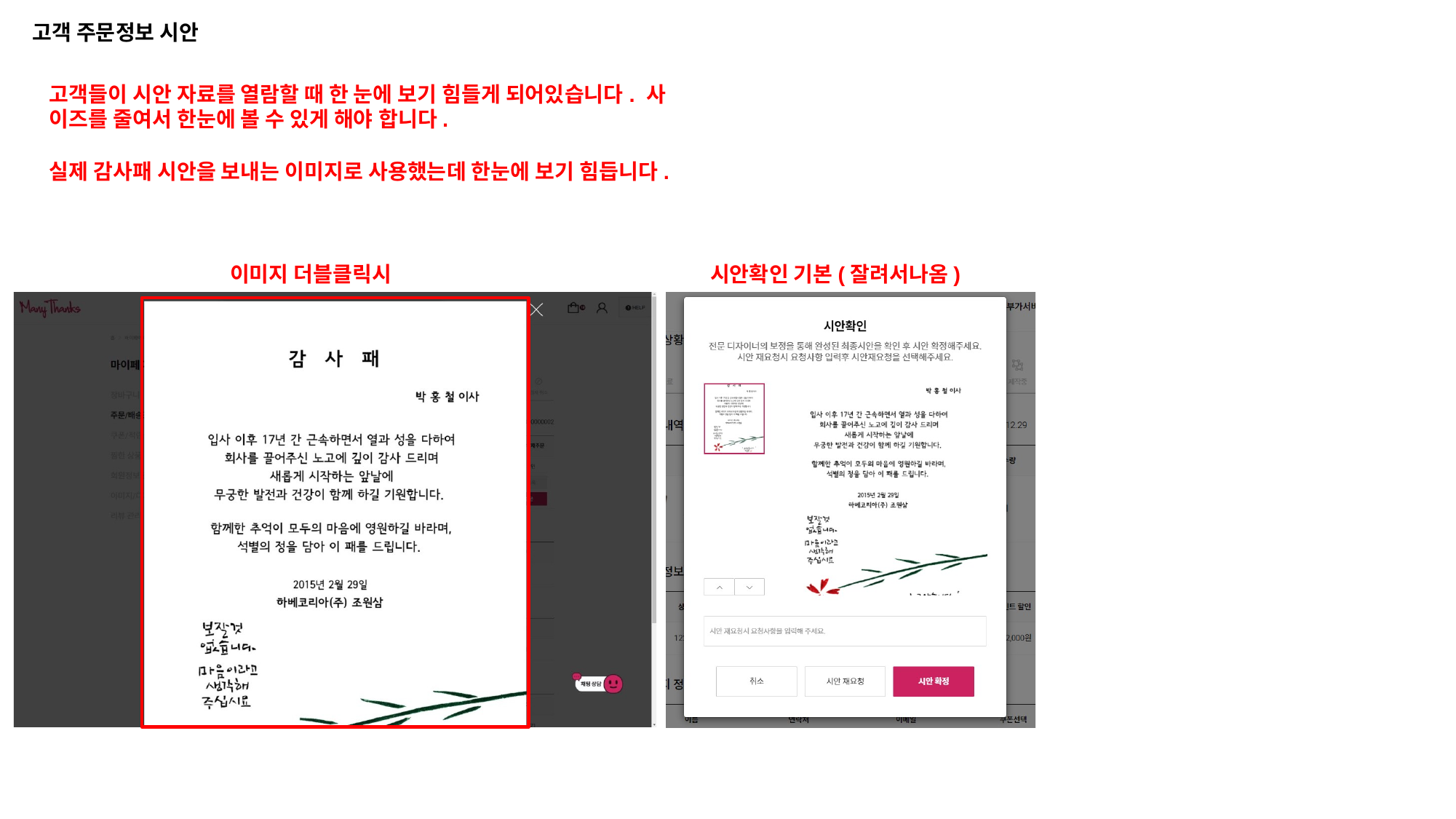

고객 주문정보 시안

고객들이 시안 자료를 열람할 때 한 눈에 보기 힘들게 되어있습니다. 사  이즈를 줄여서 한눈에 볼 수 있게 해야 합니다.

실제 감사패 시안을 보내는 이미지로 사용했는데 한눈에 보기 힘듭니다.
이미지 더블클릭시
시안확인 기본(잘려서나옴)